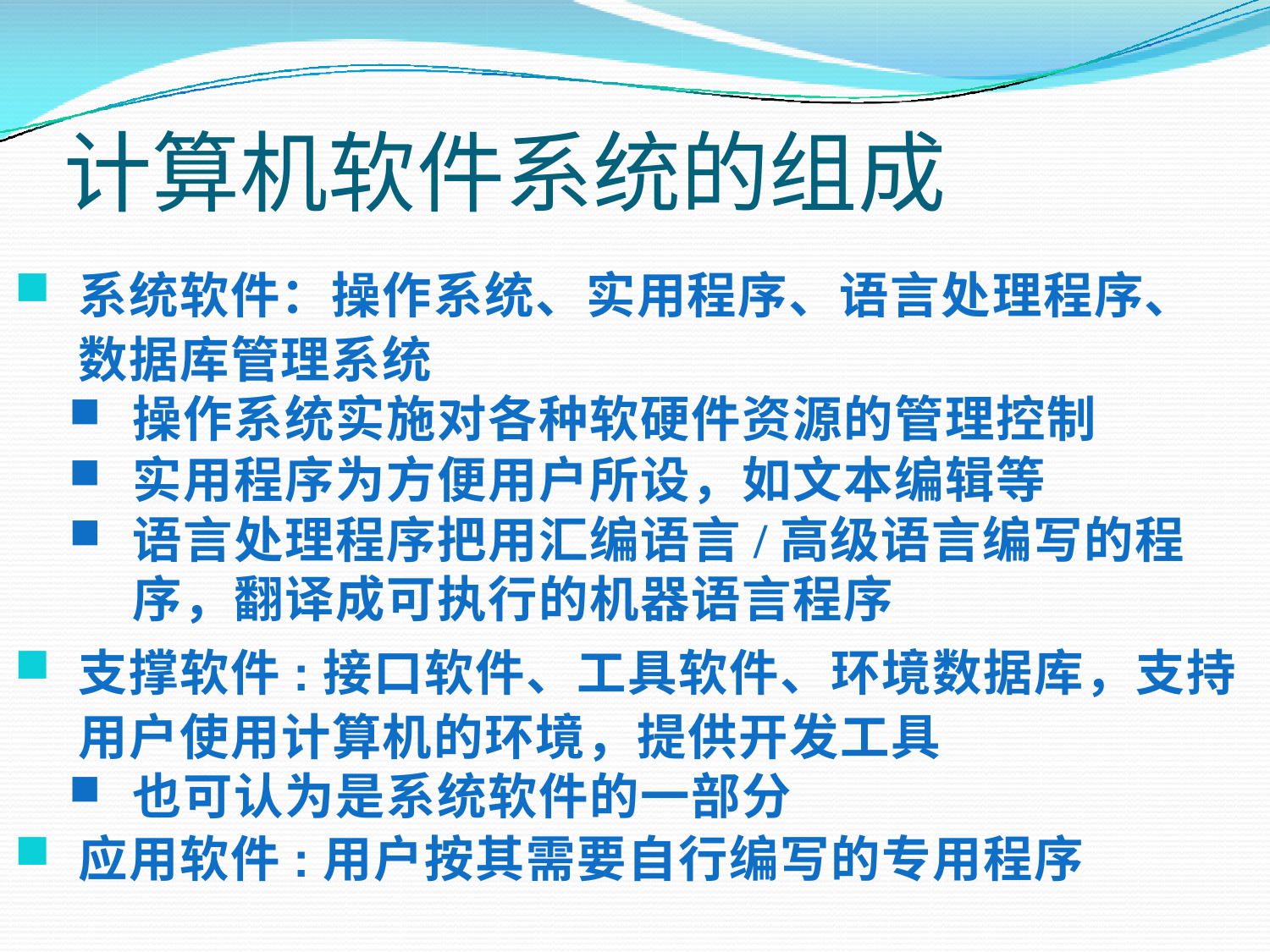

# 计算机软件系统的组成
系统软件：操作系统、实用程序、语言处理程序、数据库管理系统
操作系统实施对各种软硬件资源的管理控制
实用程序为方便用户所设，如文本编辑等
语言处理程序把用汇编语言/高级语言编写的程序，翻译成可执行的机器语言程序
支撑软件:接口软件、工具软件、环境数据库，支持用户使用计算机的环境，提供开发工具
也可认为是系统软件的一部分
应用软件:用户按其需要自行编写的专用程序